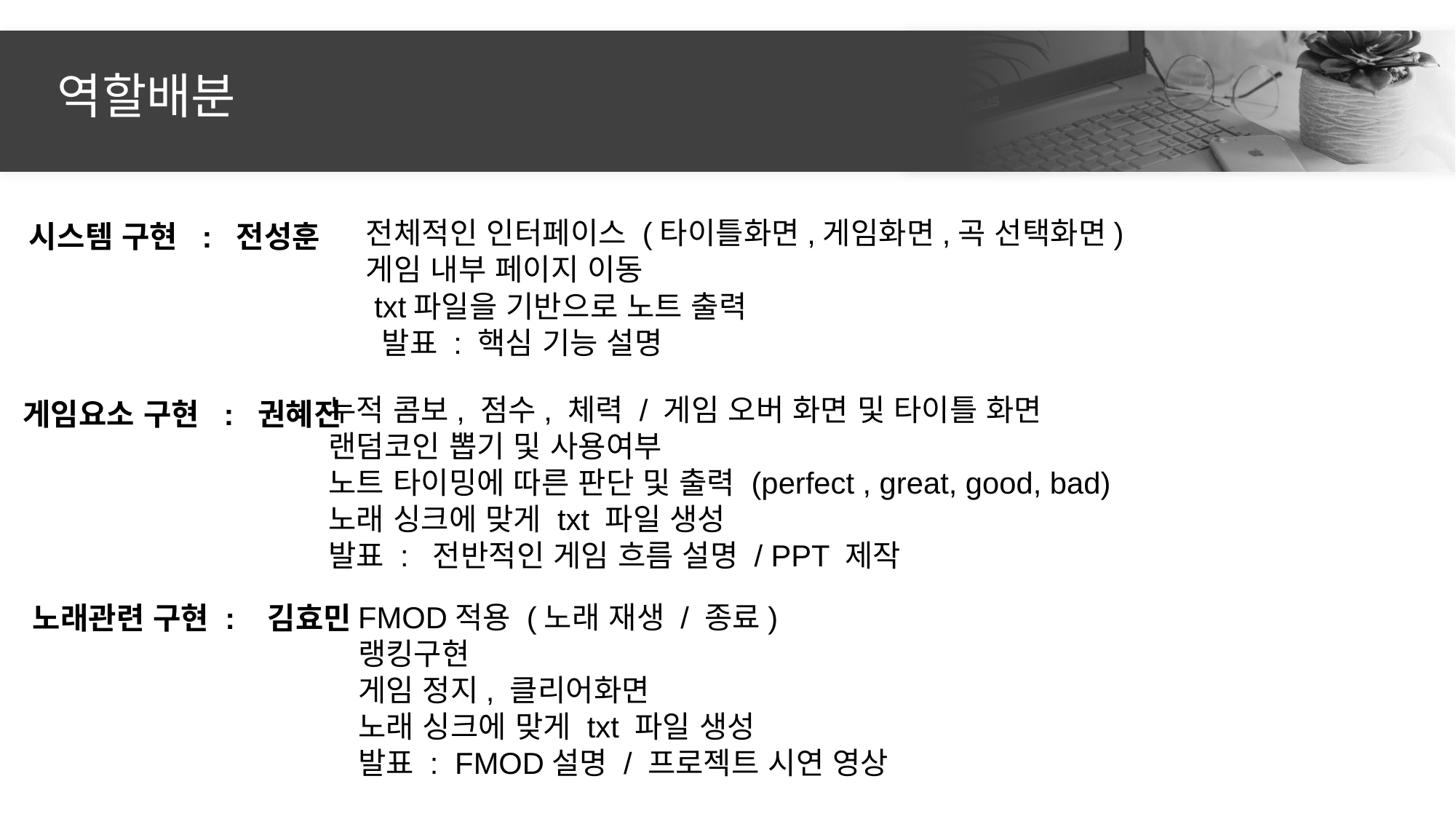

역할배분
전체적인 인터페이스 (타이틀화면,게임화면,곡 선택화면)
게임 내부 페이지 이동
 txt파일을 기반으로 노트 출력
 발표 : 핵심 기능 설명
시스템 구현  :  전성훈
누적 콤보, 점수, 체력 / 게임 오버 화면 및 타이틀 화면
랜덤코인 뽑기 및 사용여부
노트 타이밍에 따른 판단 및 출력 (perfect , great, good, bad)
노래 싱크에 맞게 txt 파일 생성
발표 :  전반적인 게임 흐름 설명 / PPT 제작
게임요소 구현  :  권혜진
FMOD적용 (노래 재생 / 종료)
랭킹구현
게임 정지, 클리어화면
노래 싱크에 맞게 txt 파일 생성
발표 :  FMOD설명 / 프로젝트 시연 영상
노래관련 구현 :   김효민